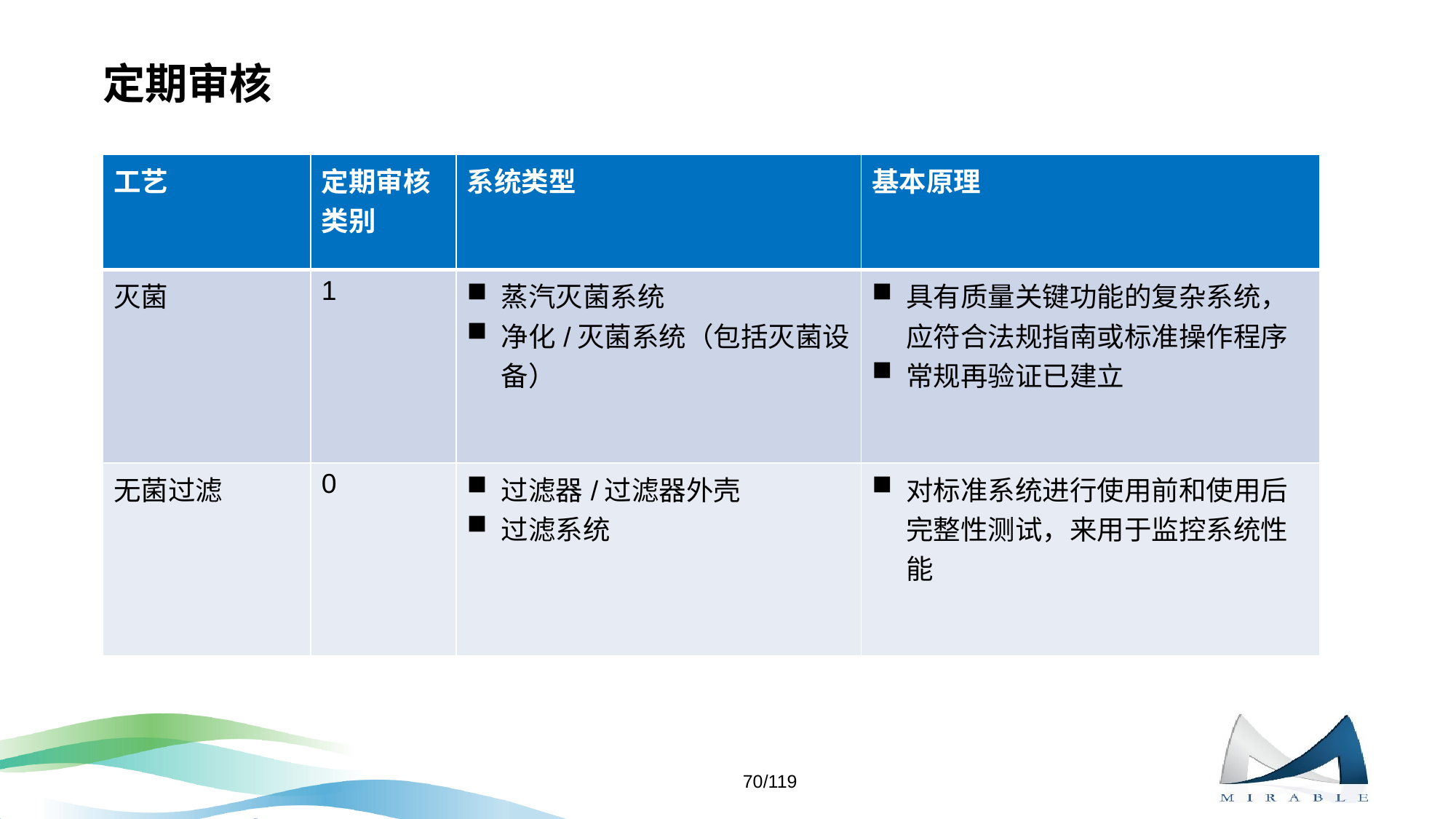

# 定期审核
| 工艺 | 定期审核类别 | 系统类型 | 基本原理 |
| --- | --- | --- | --- |
| 灭菌 | 1 | 蒸汽灭菌系统 净化/灭菌系统（包括灭菌设备） | 具有质量关键功能的复杂系统，应符合法规指南或标准操作程序 常规再验证已建立 |
| 无菌过滤 | 0 | 过滤器/过滤器外壳 过滤系统 | 对标准系统进行使用前和使用后完整性测试，来用于监控系统性能 |
70/119